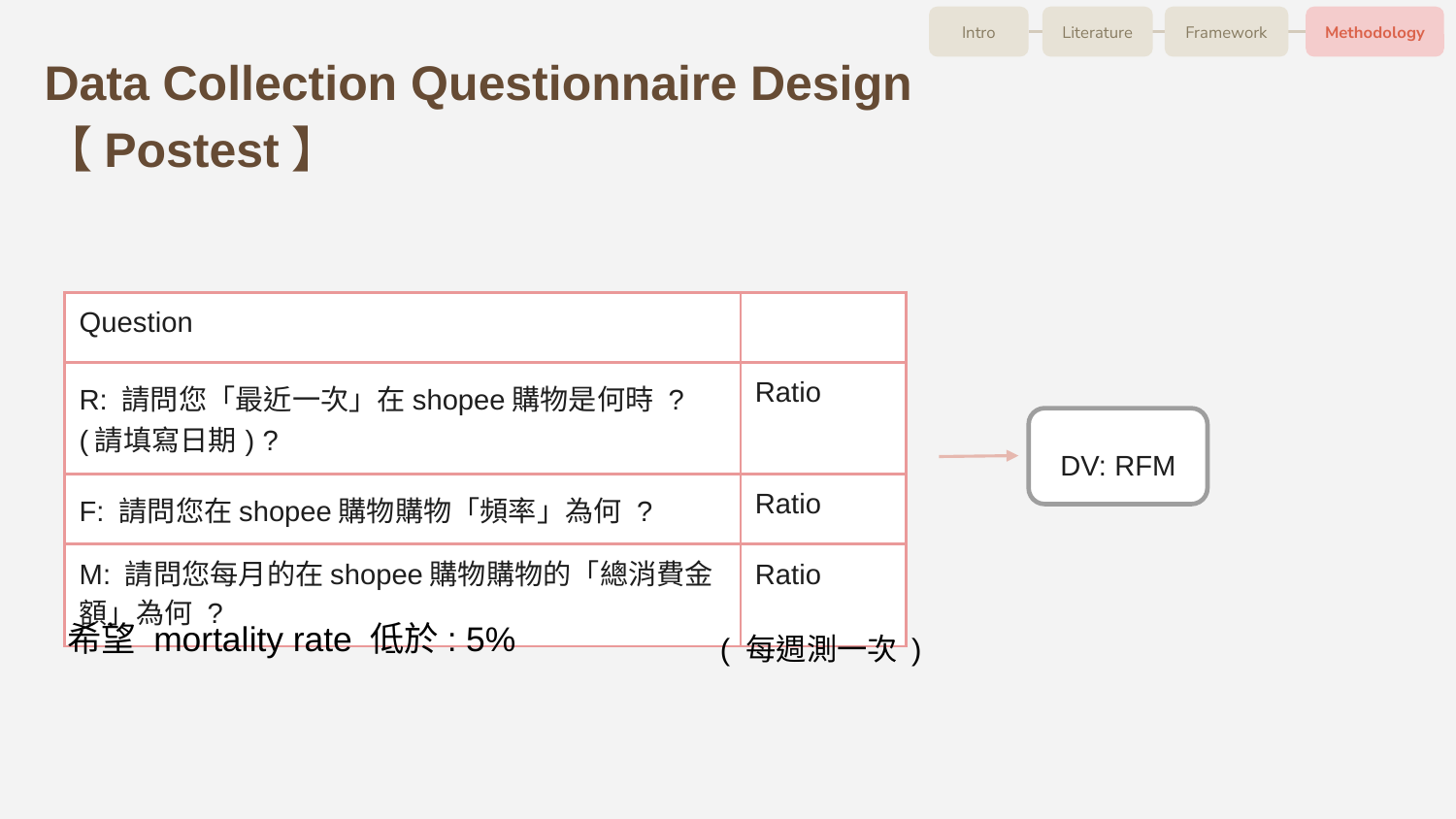

Intro
Literature
Framework
Methodology
# Data Collection Questionnaire Design
【Postest】
| Question |  |
| --- | --- |
| R: 請問您「最近一次」在shopee購物是何時 ? (請填寫日期) ? | Ratio |
| F: 請問您在shopee購物購物「頻率」為何 ? | Ratio |
| M: 請問您每月的在shopee購物購物的「總消費金額」為何 ? | Ratio |
DV: RFM
希望 mortality rate 低於: 5%
( 每週測一次 )